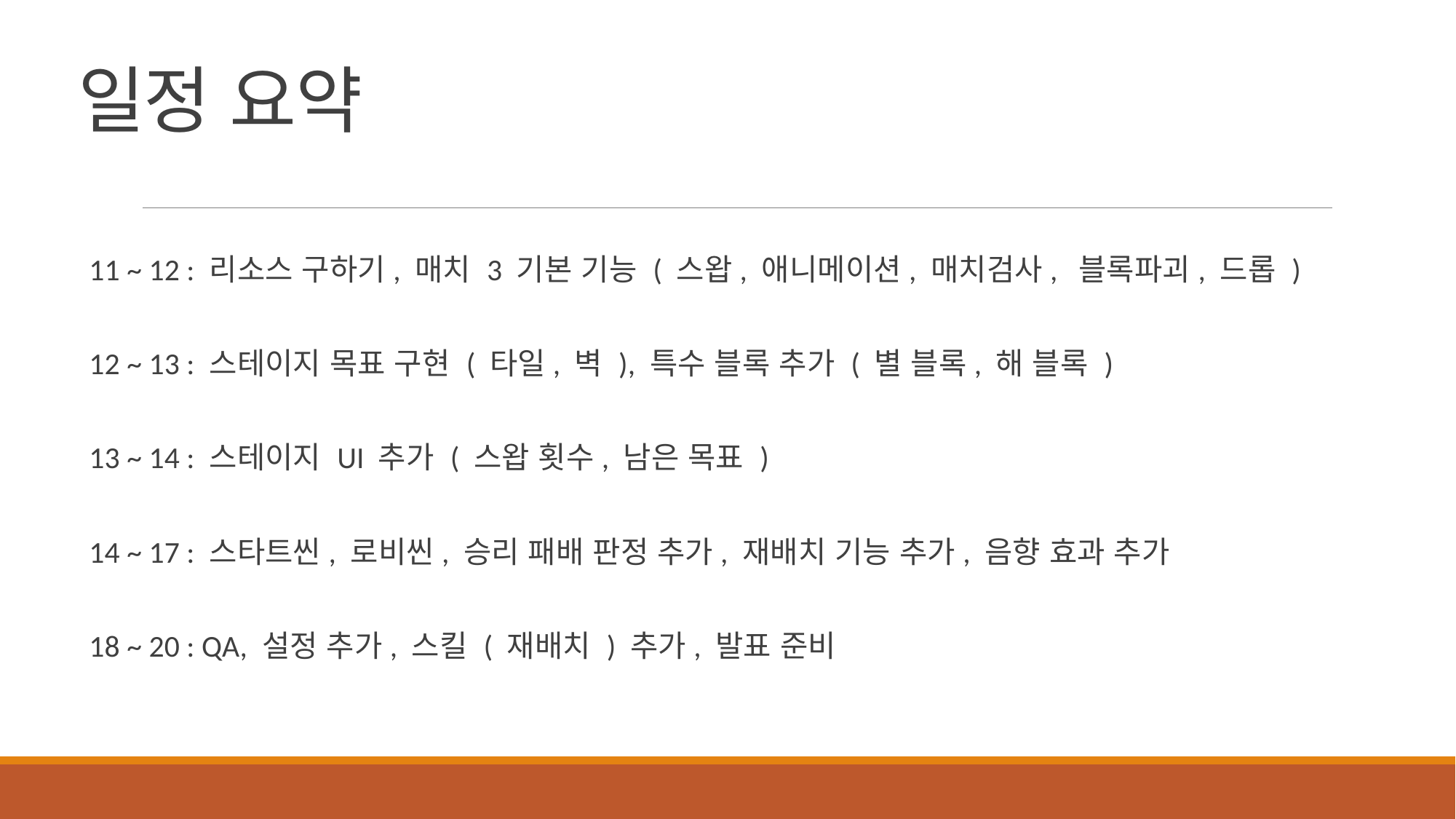

# 일정 요약
11 ~ 12 : 리소스 구하기, 매치 3 기본 기능 ( 스왑, 애니메이션, 매치검사,  블록파괴, 드롭 )
12 ~ 13 : 스테이지 목표 구현 ( 타일, 벽 ), 특수 블록 추가 ( 별 블록, 해 블록 )
13 ~ 14 : 스테이지 UI 추가 ( 스왑 횟수, 남은 목표 )
14 ~ 17 : 스타트씬, 로비씬, 승리 패배 판정 추가, 재배치 기능 추가, 음향 효과 추가
18 ~ 20 : QA, 설정 추가, 스킬 ( 재배치 ) 추가, 발표 준비